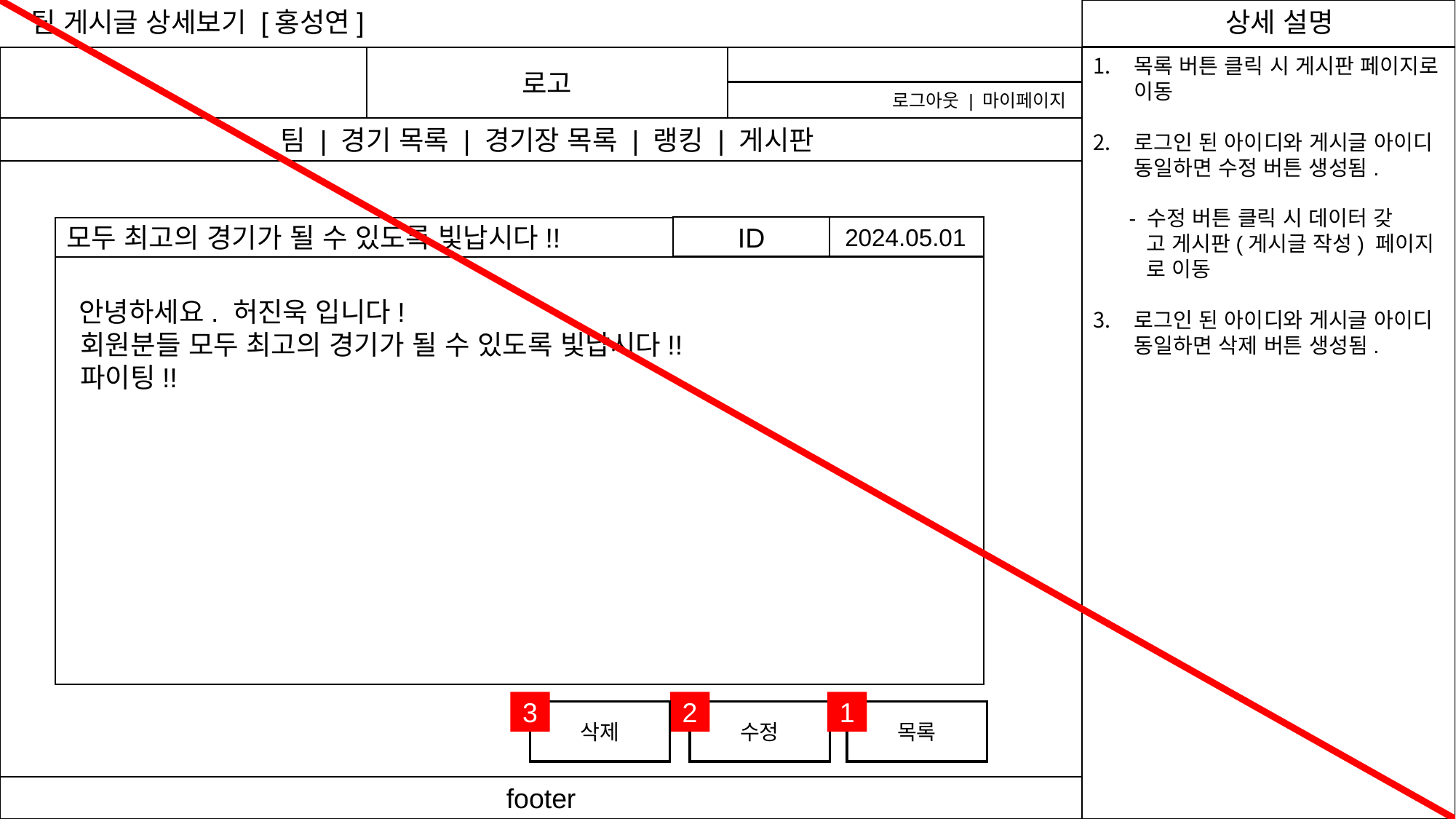

팀 게시글 상세보기 [홍성연]

로고
목록 버튼 클릭 시 게시판 페이지로 이동

로그인 된 아이디와 게시글 아이디 동일하면 수정 버튼 생성됨.

      - 수정 버튼 클릭 시 데이터 갖
        고 게시판(게시글 작성) 페이지
        로 이동

로그인 된 아이디와 게시글 아이디 동일하면 삭제 버튼 생성됨.
로그아웃 | 마이페이지

 팀 | 경기 목록 | 경기장 목록 | 랭킹 | 게시판
2024.05.01
ID
모두 최고의 경기가 될 수 있도록 빛납시다!!

 안녕하세요. 허진욱 입니다!
 회원분들 모두 최고의 경기가 될 수 있도록 빛납시다!!
 파이팅!!
3
2
1
삭제
수정
목록
footer